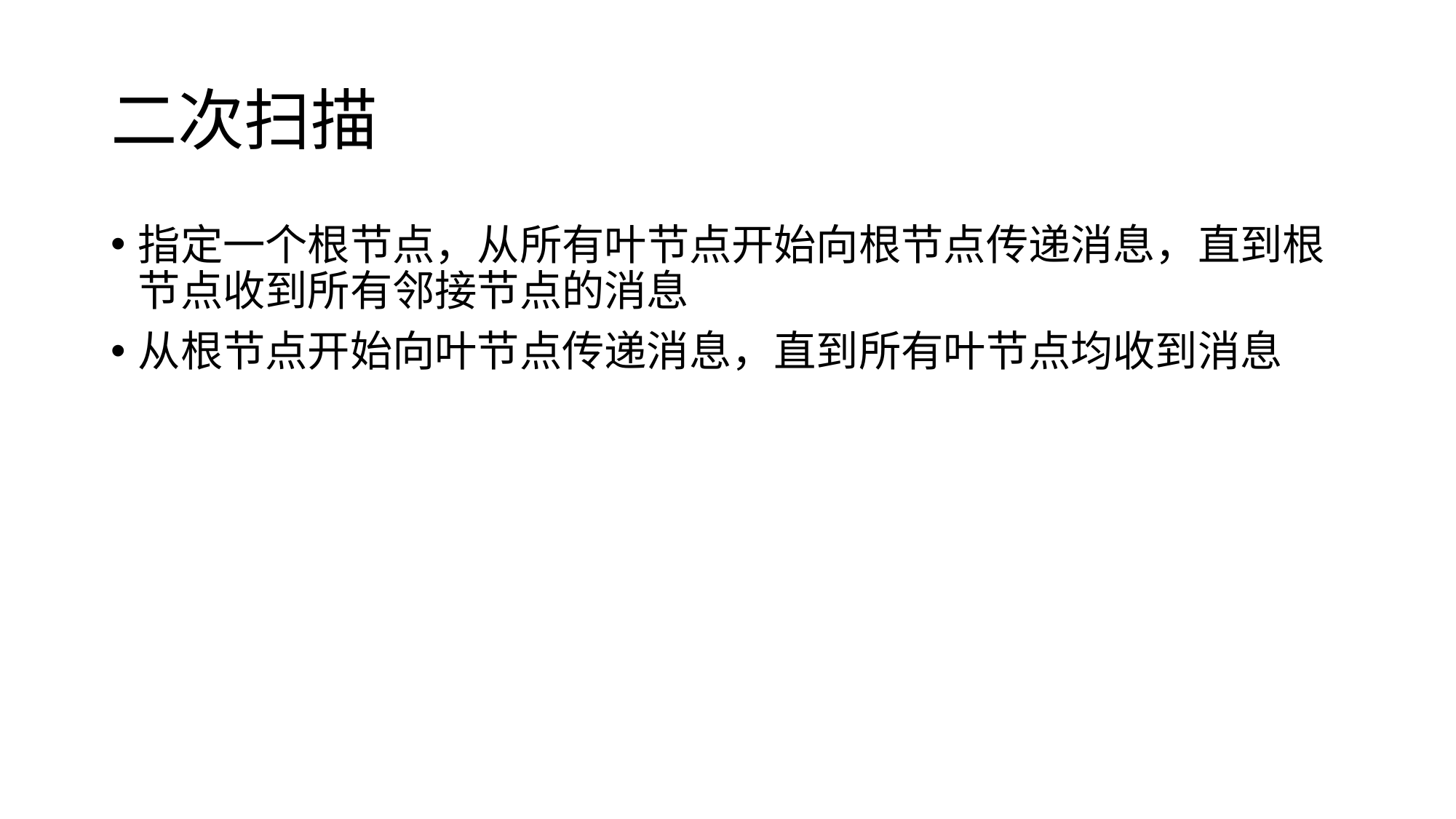

# 二次扫描
指定一个根节点，从所有叶节点开始向根节点传递消息，直到根节点收到所有邻接节点的消息
从根节点开始向叶节点传递消息，直到所有叶节点均收到消息